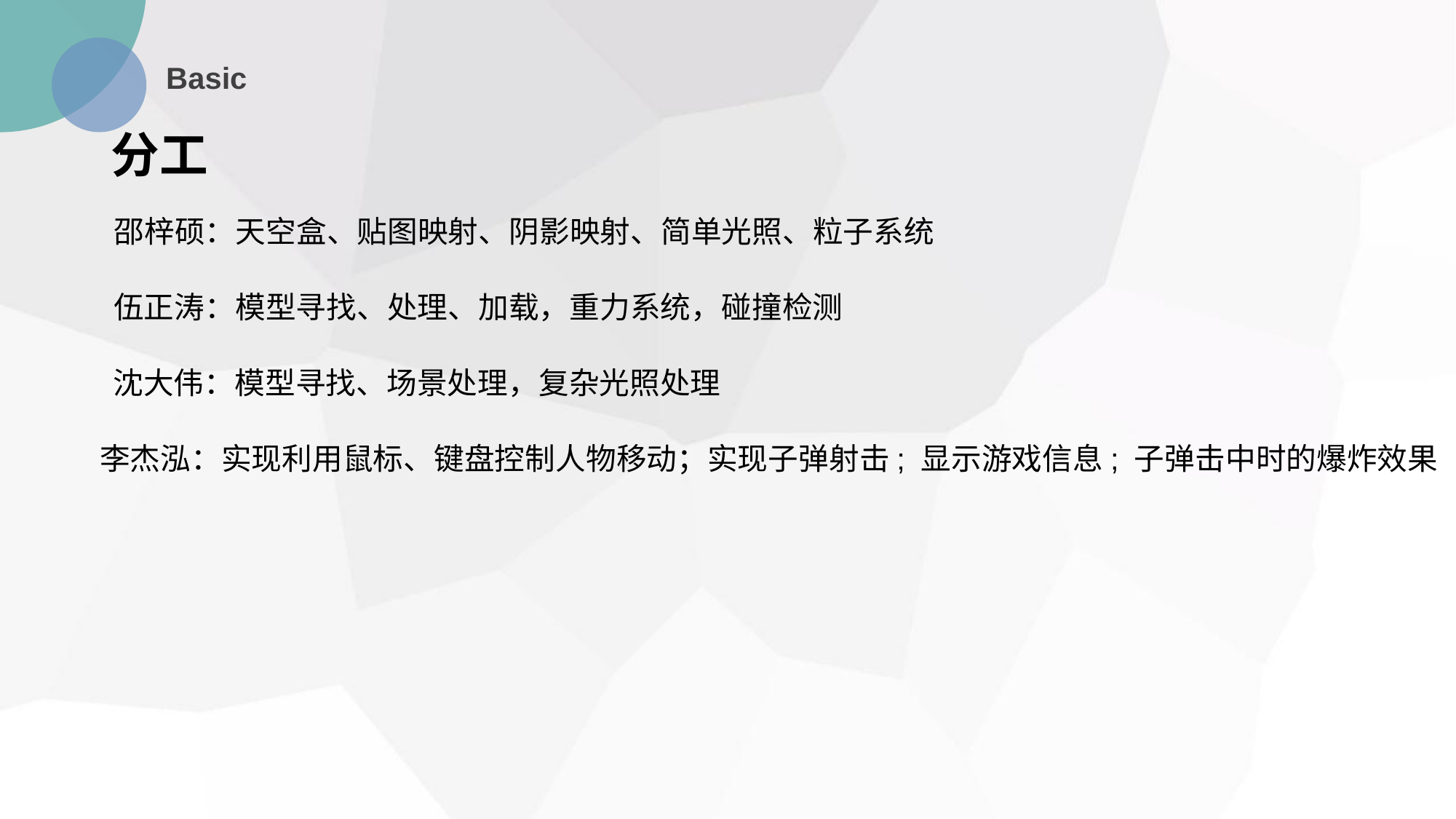

Basic
分工
邵梓硕：天空盒、贴图映射、阴影映射、简单光照、粒子系统
伍正涛：模型寻找、处理、加载，重力系统，碰撞检测
沈大伟：模型寻找、场景处理，复杂光照处理
李杰泓：实现利用鼠标、键盘控制人物移动；实现子弹射击; 显示游戏信息; 子弹击中时的爆炸效果